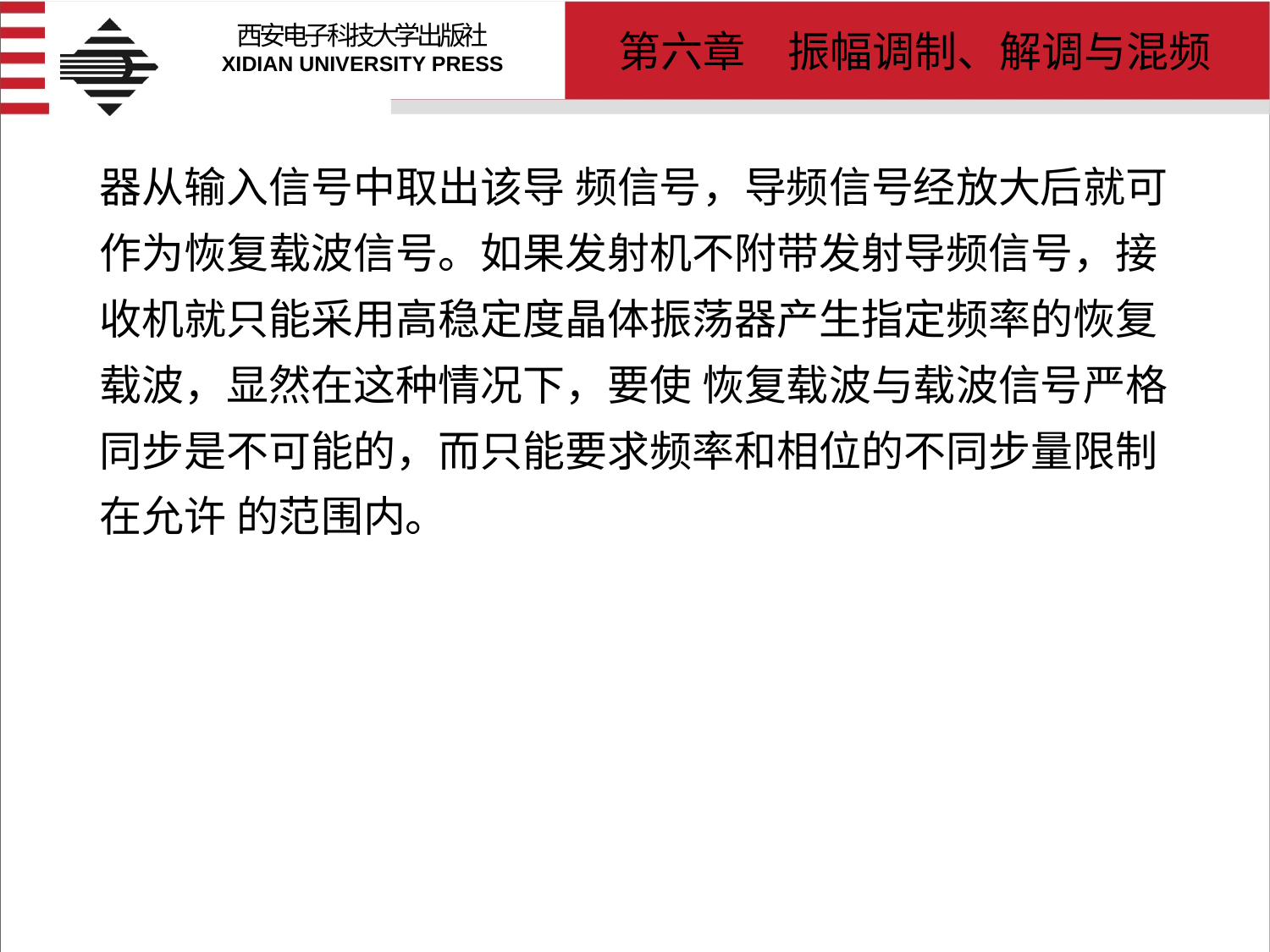

# 器从输入信号中取出该导 频信号，导频信号经放大后就可作为恢复载波信号。如果发射机不附带发射导频信号，接 收机就只能采用高稳定度晶体振荡器产生指定频率的恢复载波，显然在这种情况下，要使 恢复载波与载波信号严格同步是不可能的，而只能要求频率和相位的不同步量限制在允许 的范围内。